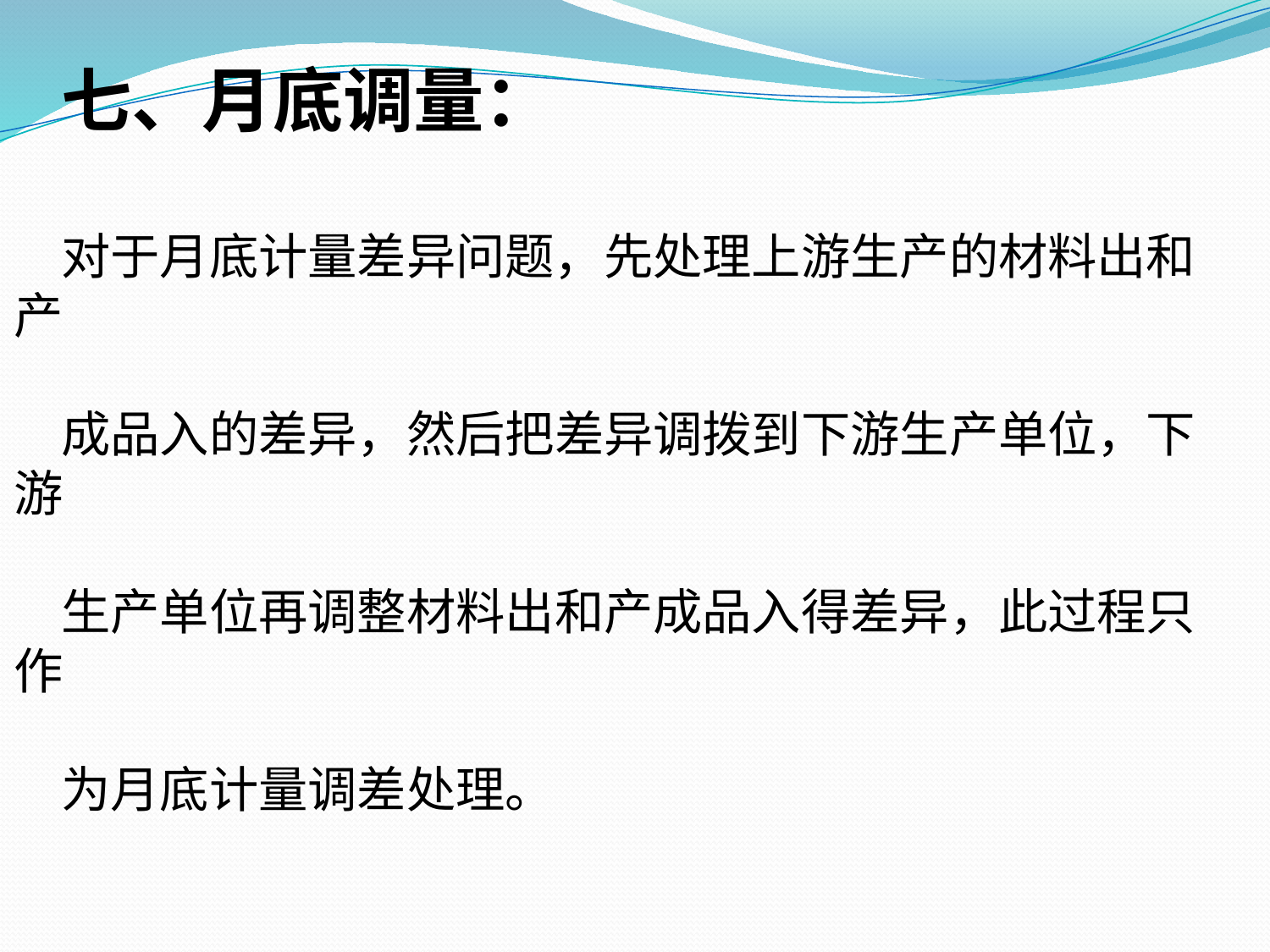

七、月底调量：

对于月底计量差异问题，先处理上游生产的材料出和产

成品入的差异，然后把差异调拨到下游生产单位，下游

生产单位再调整材料出和产成品入得差异，此过程只作

为月底计量调差处理。